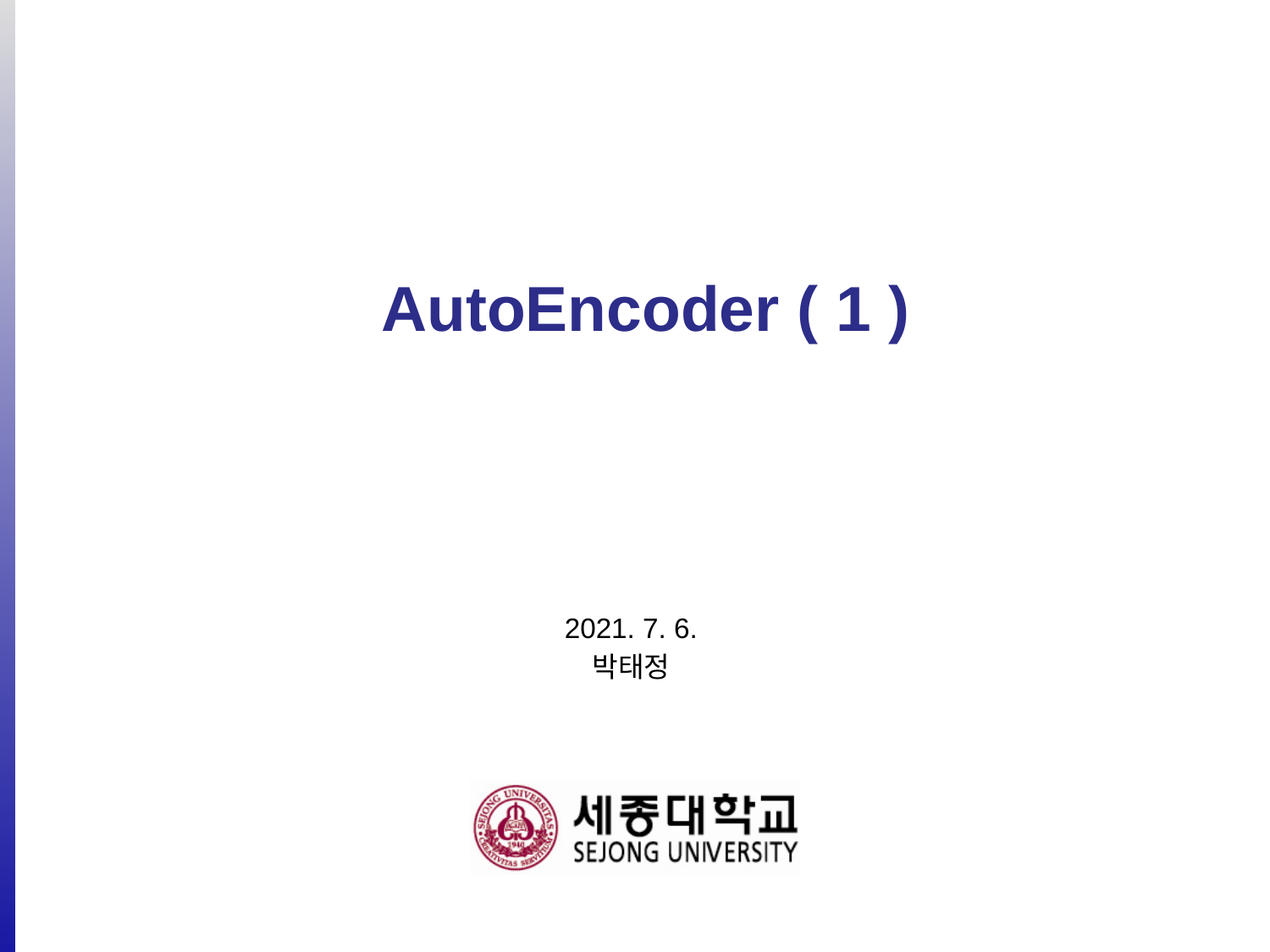

# AutoEncoder ( 1 )

2021. 7. 6.
박태정